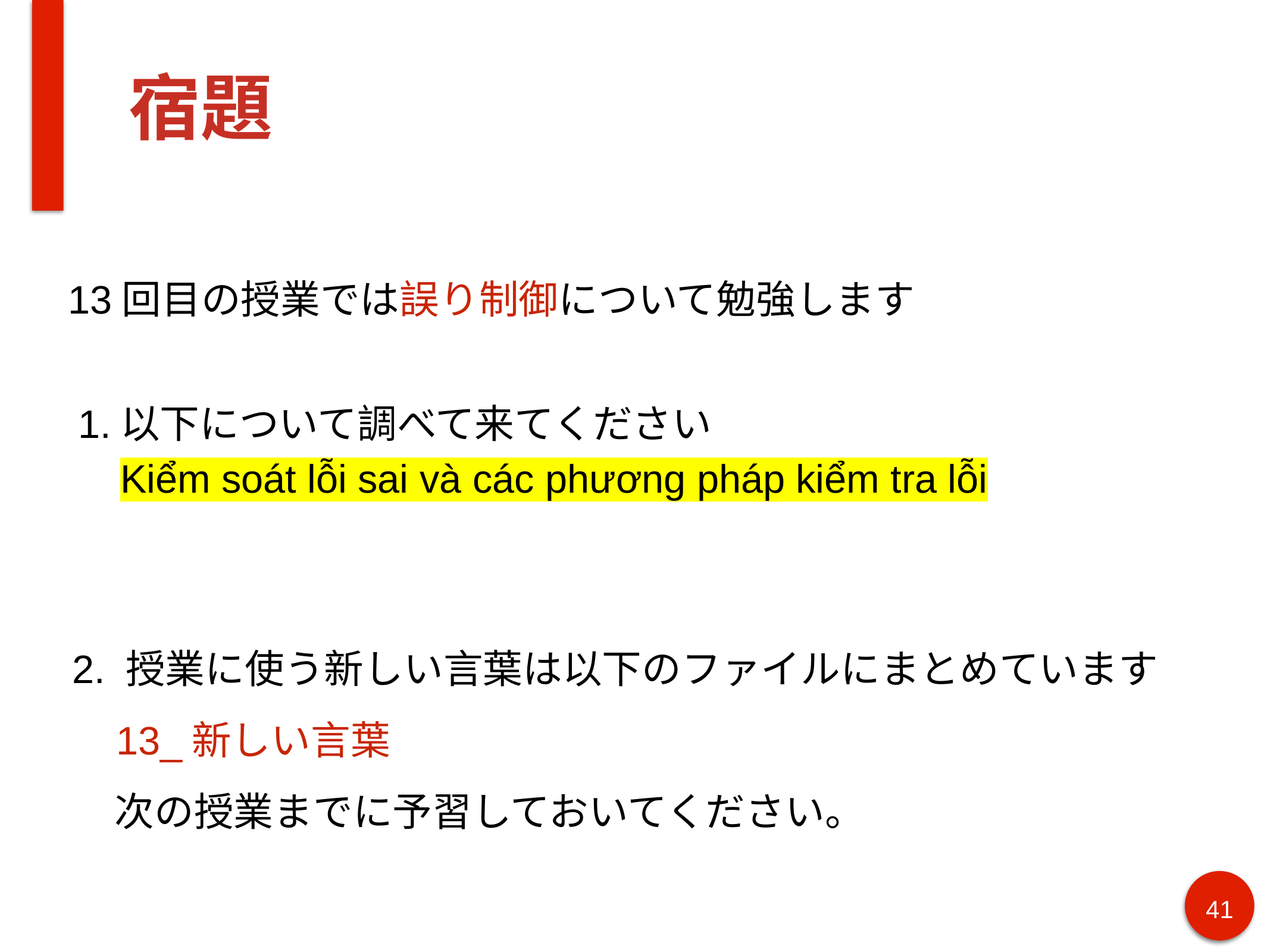

# 宿題
13回目の授業では誤り制御について勉強します
以下について調べて来てください
Kiểm soát lỗi sai và các phương pháp kiểm tra lỗi
2. 授業に使う新しい言葉は以下のファイルにまとめています
    13_新しい言葉
   次の授業までに予習しておいてください。

41